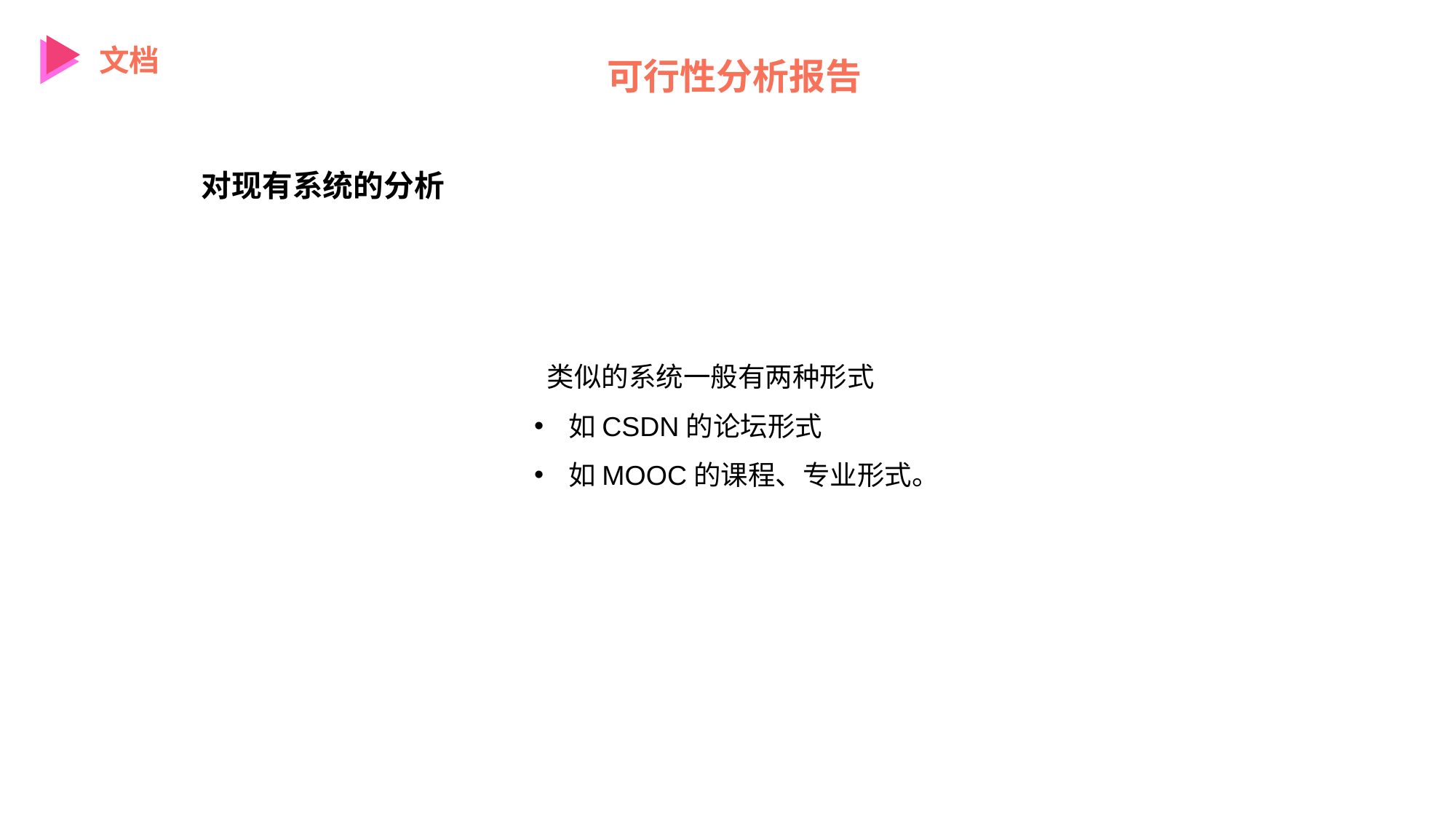

文档
可行性分析报告
对现有系统的分析
 类似的系统一般有两种形式
如CSDN的论坛形式
如MOOC的课程、专业形式。